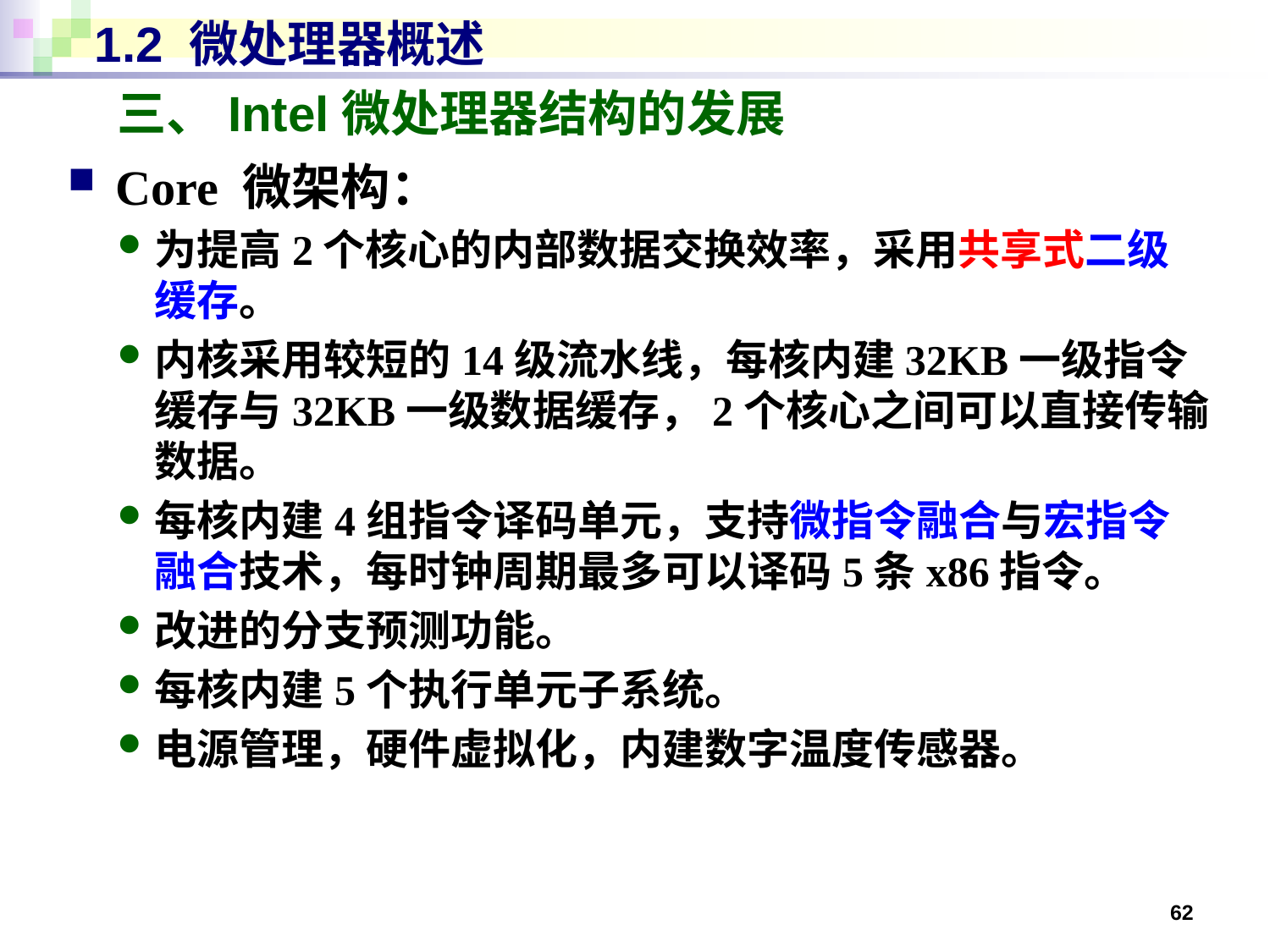

# 1.2 微处理器概述
三、Intel微处理器结构的发展
Core 微架构：
为提高2个核心的内部数据交换效率，采用共享式二级缓存。
内核采用较短的14级流水线，每核内建32KB一级指令缓存与32KB一级数据缓存，2个核心之间可以直接传输数据。
每核内建4组指令译码单元，支持微指令融合与宏指令融合技术，每时钟周期最多可以译码5条x86指令。
改进的分支预测功能。
每核内建5个执行单元子系统。
电源管理，硬件虚拟化，内建数字温度传感器。
62